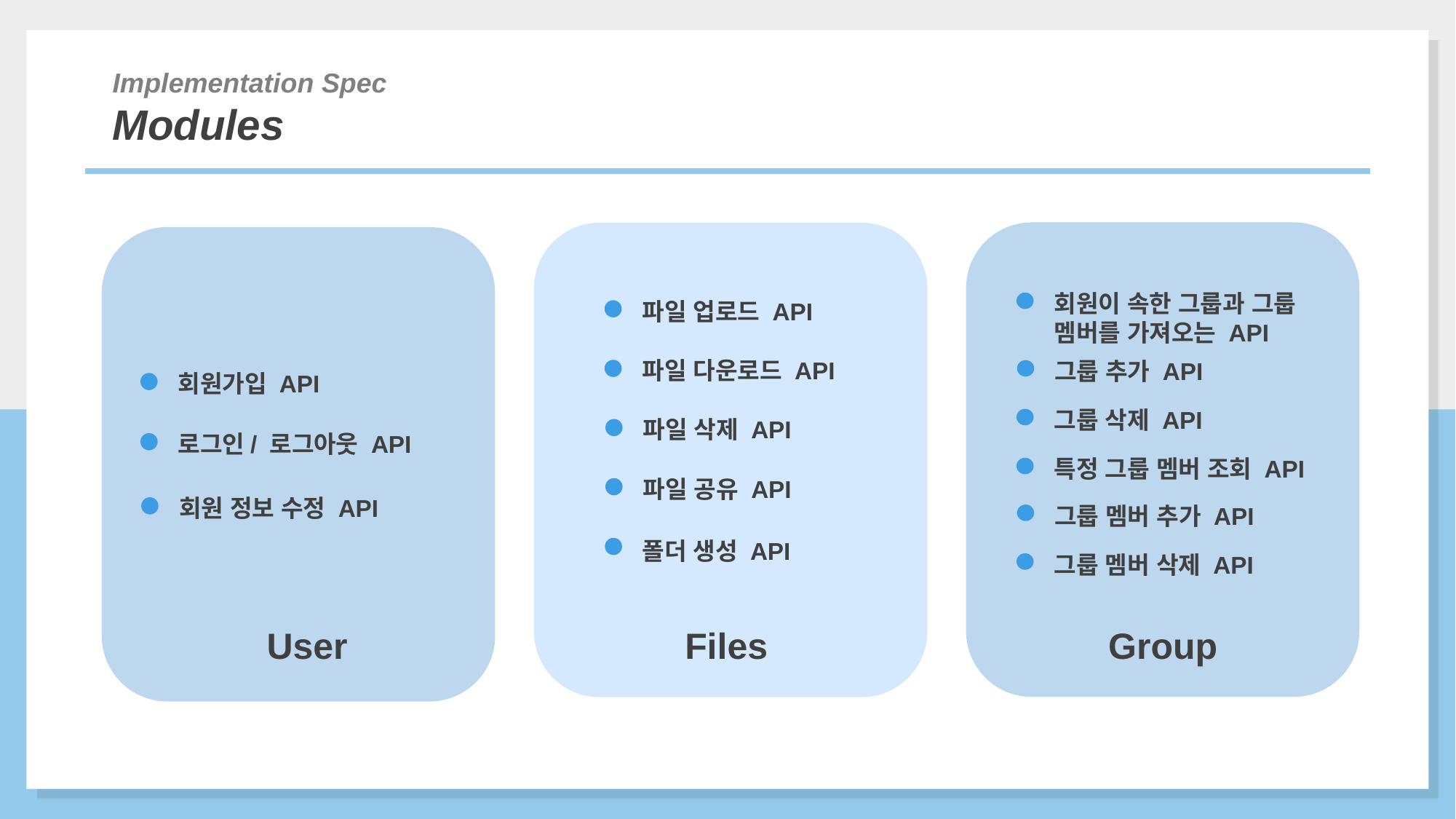

Implementation Spec
Modules

회원이 속한 그룹과 그룹 멤버를 가져오는 API

그룹 추가 API

그룹 삭제 API

특정 그룹 멤버 조회 API

그룹 멤버 추가 API

그룹 멤버 삭제 API

파일 업로드 API

파일 다운로드 API

파일 삭제 API

파일 공유 API

폴더 생성 API

회원가입 API

로그인/ 로그아웃 API

회원 정보 수정 API

Files
Group
User